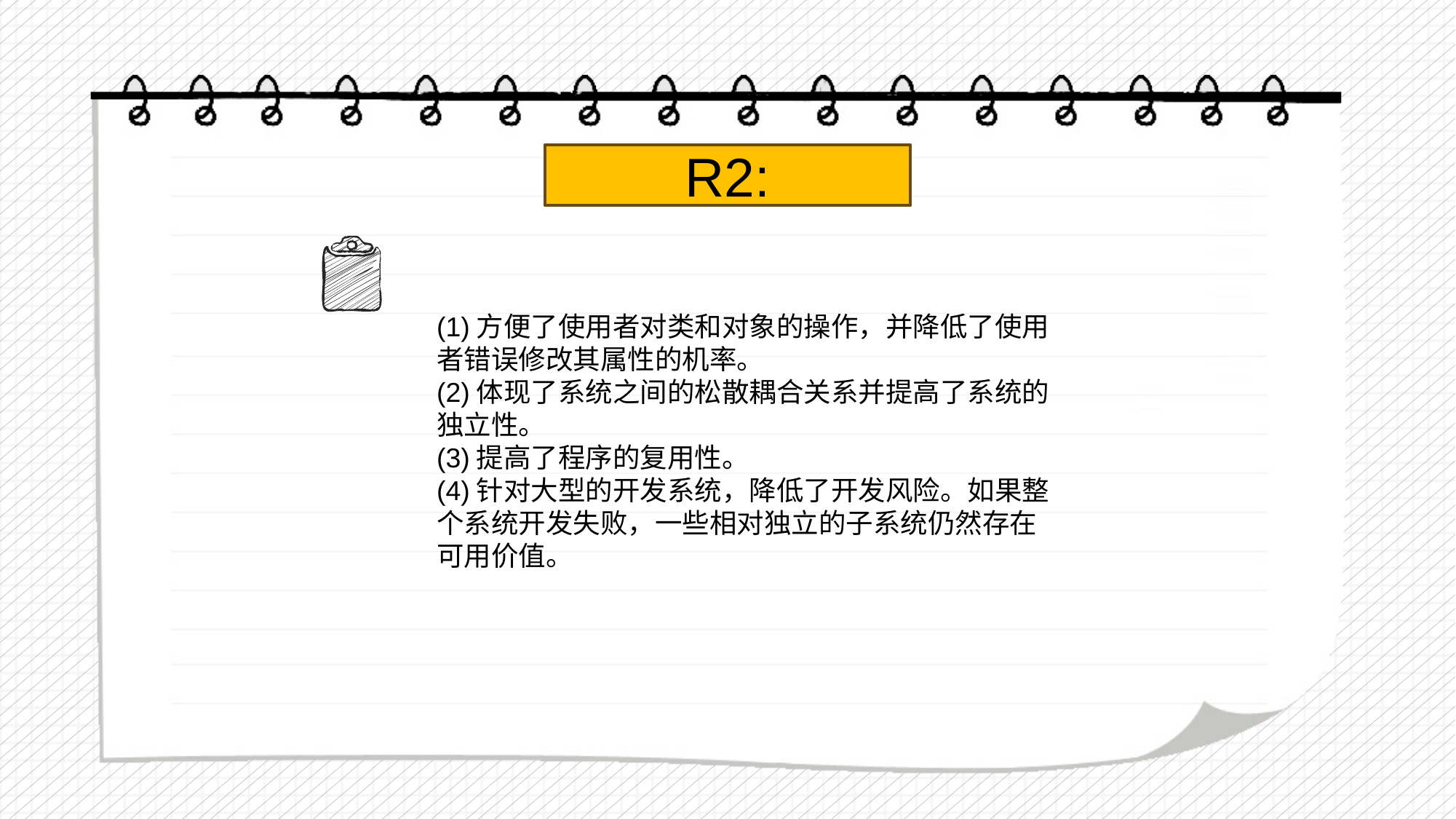

R2:

(1)方便了使用者对类和对象的操作，并降低了使用者错误修改其属性的机率。
(2)体现了系统之间的松散耦合关系并提高了系统的独立性。
(3)提高了程序的复用性。
(4)针对大型的开发系统，降低了开发风险。如果整个系统开发失败，一些相对独立的子系统仍然存在可用价值。